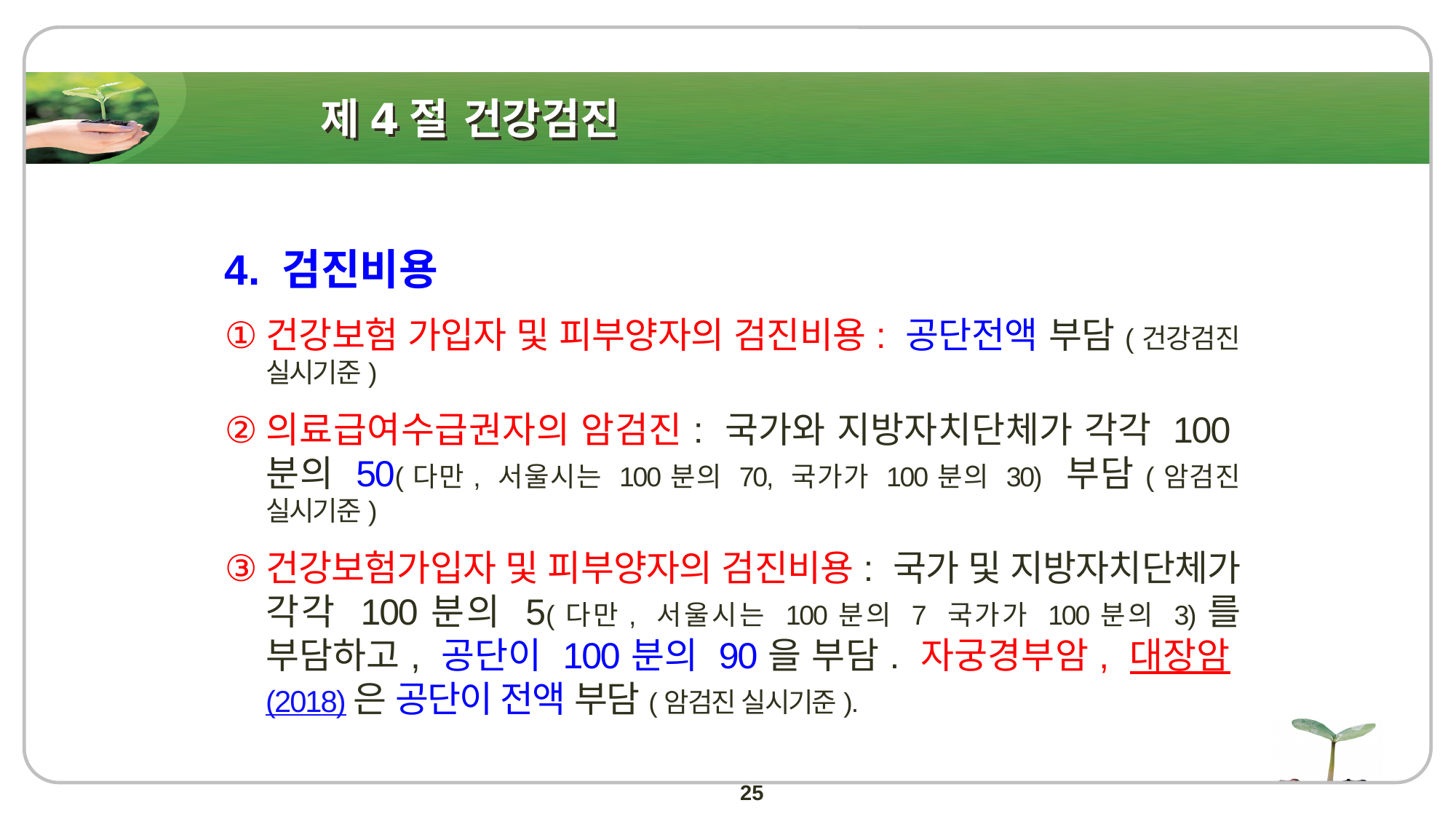

# 제4절 건강검진

4. 검진비용
건강보험 가입자 및 피부양자의 검진비용: 공단전액 부담(건강검진 실시기준)
의료급여수급권자의 암검진: 국가와 지방자치단체가 각각 100분의 50(다만, 서울시는 100분의 70, 국가가 100분의 30) 부담(암검진 실시기준)
건강보험가입자 및 피부양자의 검진비용: 국가 및 지방자치단체가 각각 100분의 5(다만, 서울시는 100분의 7 국가가 100분의 3)를 부담하고, 공단이 100분의 90을 부담. 자궁경부암, 대장암(2018)은 공단이 전액 부담(암검진 실시기준).
25